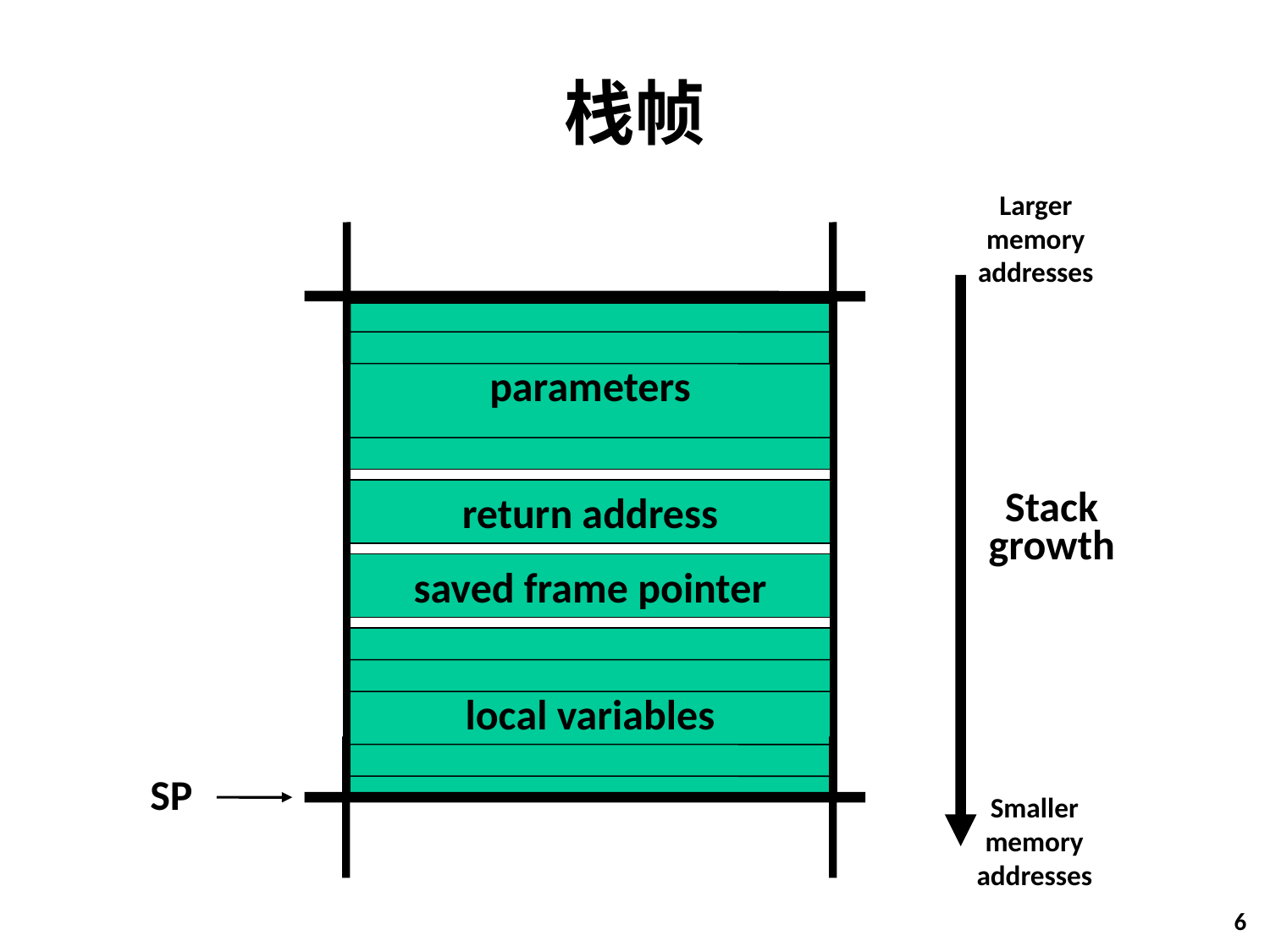

# 栈帧
Larger
memory
addresses

parameters

Stack
growth
return address
saved frame pointer
local variables

SP

Smaller
memory
addresses

6